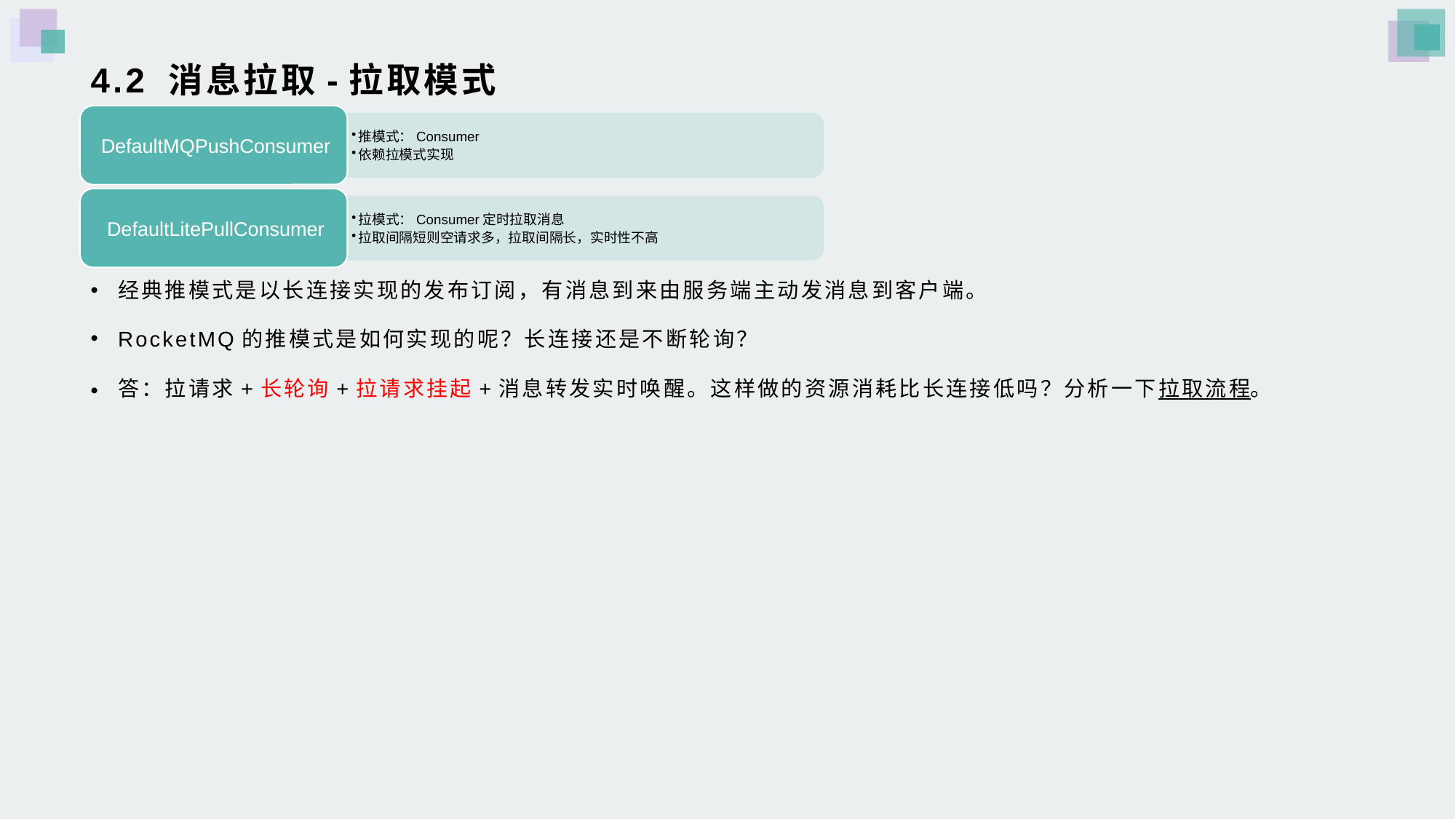

# 4.2 消息拉取-拉取模式
推模式：Consumer
依赖拉模式实现
DefaultMQPushConsumer
拉模式：Consumer定时拉取消息
拉取间隔短则空请求多，拉取间隔长，实时性不高
DefaultLitePullConsumer

经典推模式是以长连接实现的发布订阅，有消息到来由服务端主动发消息到客户端。
RocketMQ的推模式是如何实现的呢？长连接还是不断轮询？
答：拉请求+长轮询+拉请求挂起+消息转发实时唤醒。这样做的资源消耗比长连接低吗？分析一下拉取流程。